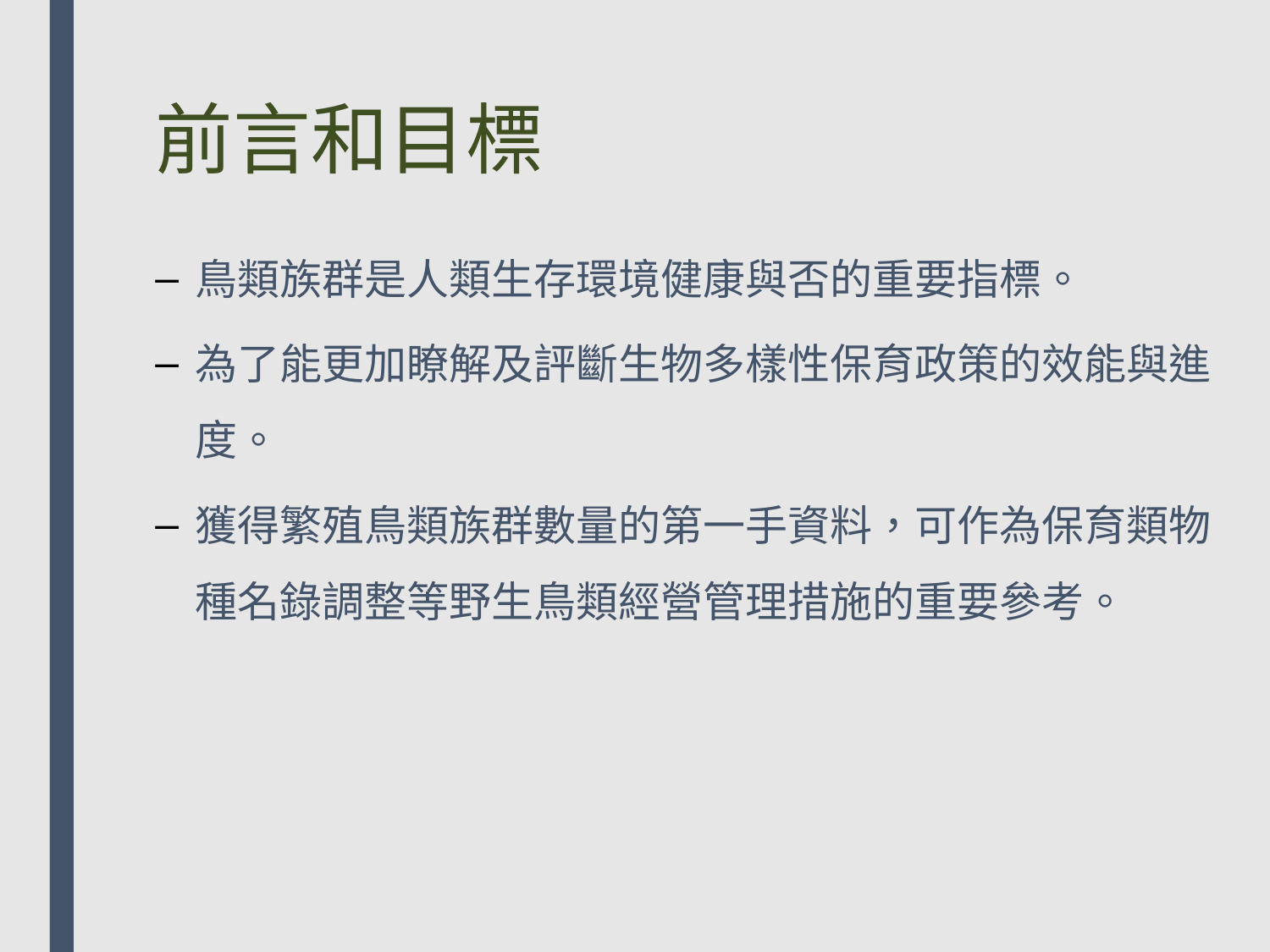

# 前言和目標
鳥類族群是人類生存環境健康與否的重要指標。
為了能更加瞭解及評斷生物多樣性保育政策的效能與進度。
獲得繁殖鳥類族群數量的第一手資料，可作為保育類物種名錄調整等野生鳥類經營管理措施的重要參考。